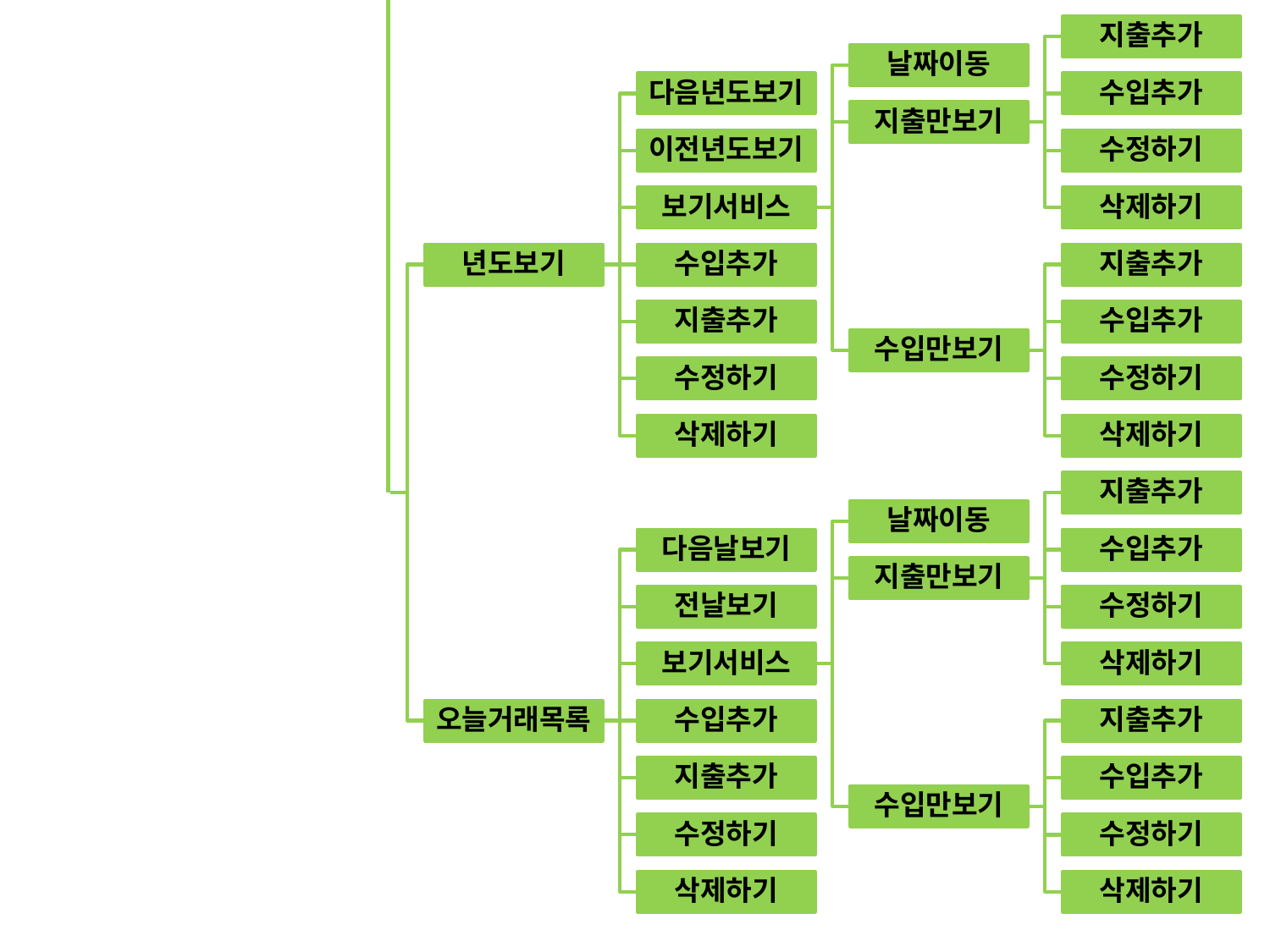

지출추가

날짜이동

다음년도보기
수입추가

지출만보기

이전년도보기
수정하기

보기서비스
삭제하기

년도보기
수입추가
지출추가

지출추가
수입추가

수입만보기

수정하기
수정하기
삭제하기
삭제하기
지출추가

날짜이동

다음날보기
수입추가

지출만보기

전날보기
수정하기

보기서비스
삭제하기

오늘거래목록
수입추가
지출추가

지출추가
수입추가

수입만보기

수정하기
수정하기
삭제하기
삭제하기